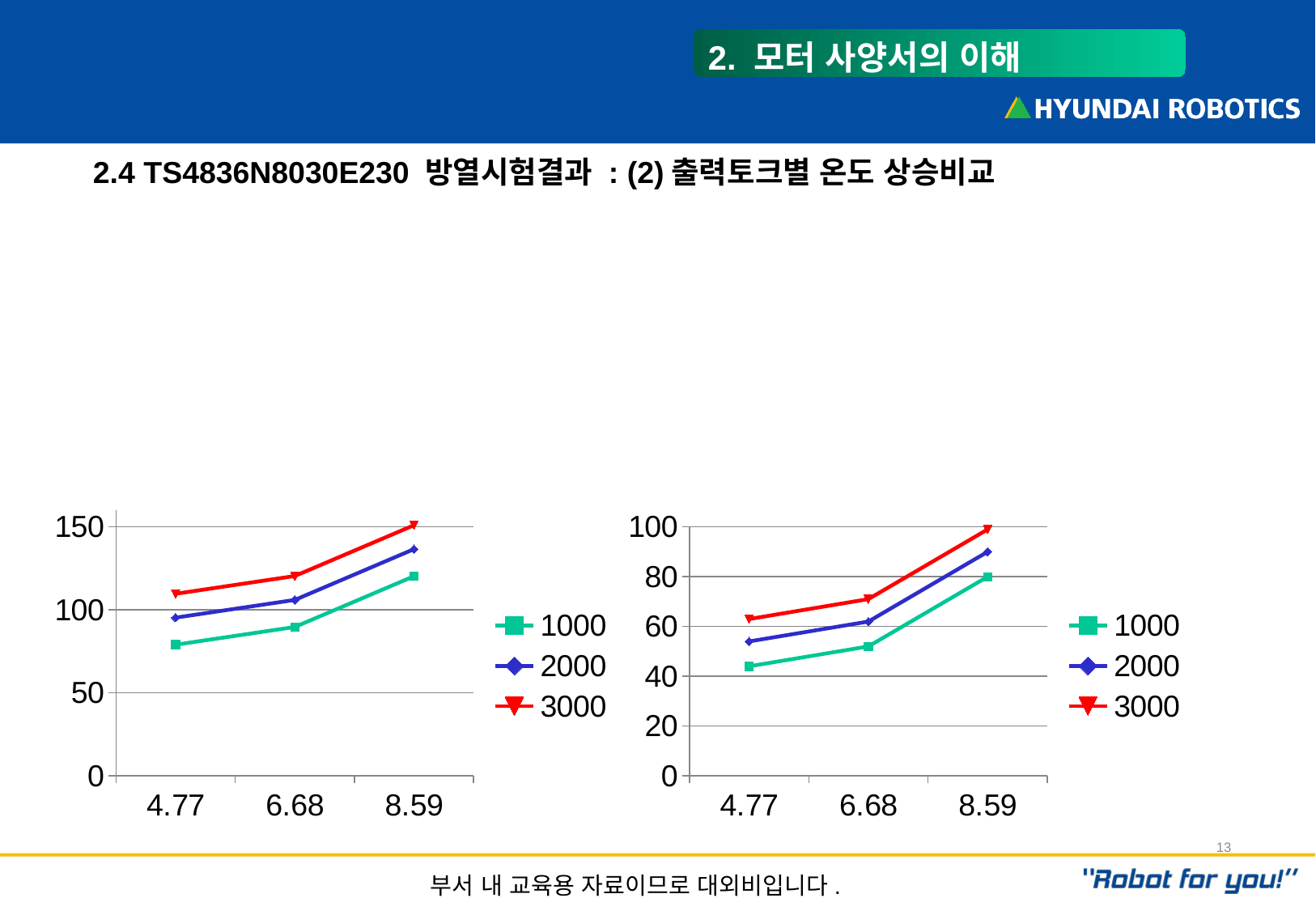

2. 모터 사양서의 이해

2.4 TS4836N8030E230 방열시험결과 : (2)출력토크별 온도 상승비교

### Chart

| Category | 1000 | 2000 | 3000 |
|---|---|---|---|
| 4.7699999999999996 | 79.0 | 95.3 | 109.7 |
| 6.68 | 89.7 | 106.0 | 120.4 |
| 8.59 | 120.3 | 136.6 | 151.0 |

### Chart

| Category | 1000 | 2000 | 3000 |
|---|---|---|---|
| 4.7699999999999996 | 44.0 | 54.0 | 63.0 |
| 6.68 | 52.0 | 62.0 | 71.0 |
| 8.59 | 80.0 | 90.0 | 99.0 |
13
부서 내 교육용 자료이므로 대외비입니다.